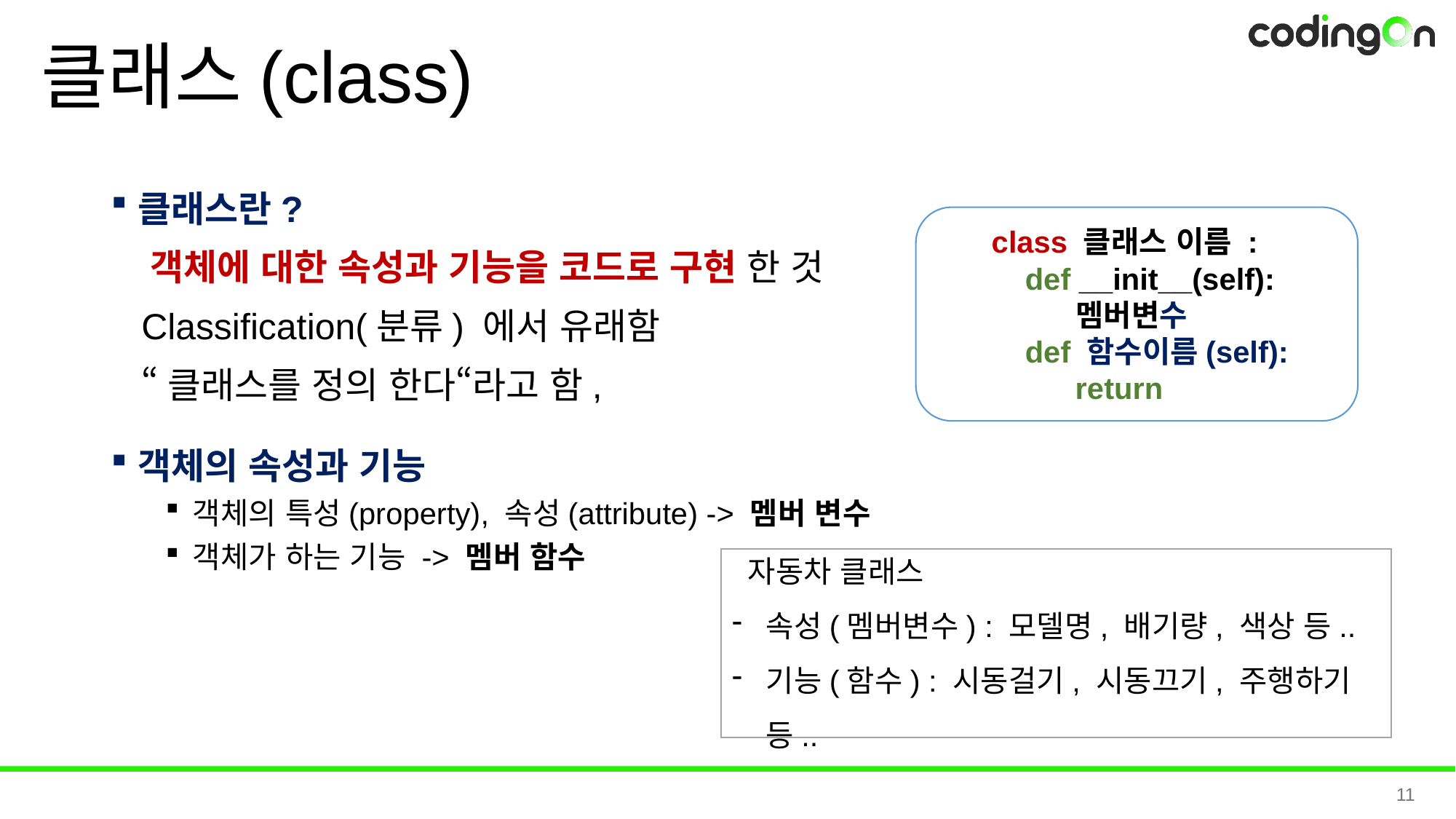

# 클래스(class)
클래스란?
   객체에 대한 속성과 기능을 코드로 구현 한 것
   Classification(분류) 에서 유래함
   “클래스를 정의 한다“라고 함,
객체의 속성과 기능
객체의 특성(property), 속성(attribute) -> 멤버 변수
객체가 하는 기능 -> 멤버 함수

class 클래스 이름 :
    def __init__(self):
         멤버변수
    def 함수이름(self):
          return
 자동차 클래스
속성(멤버변수) : 모델명, 배기량, 색상 등..
기능(함수) : 시동걸기, 시동끄기, 주행하기 등..
11